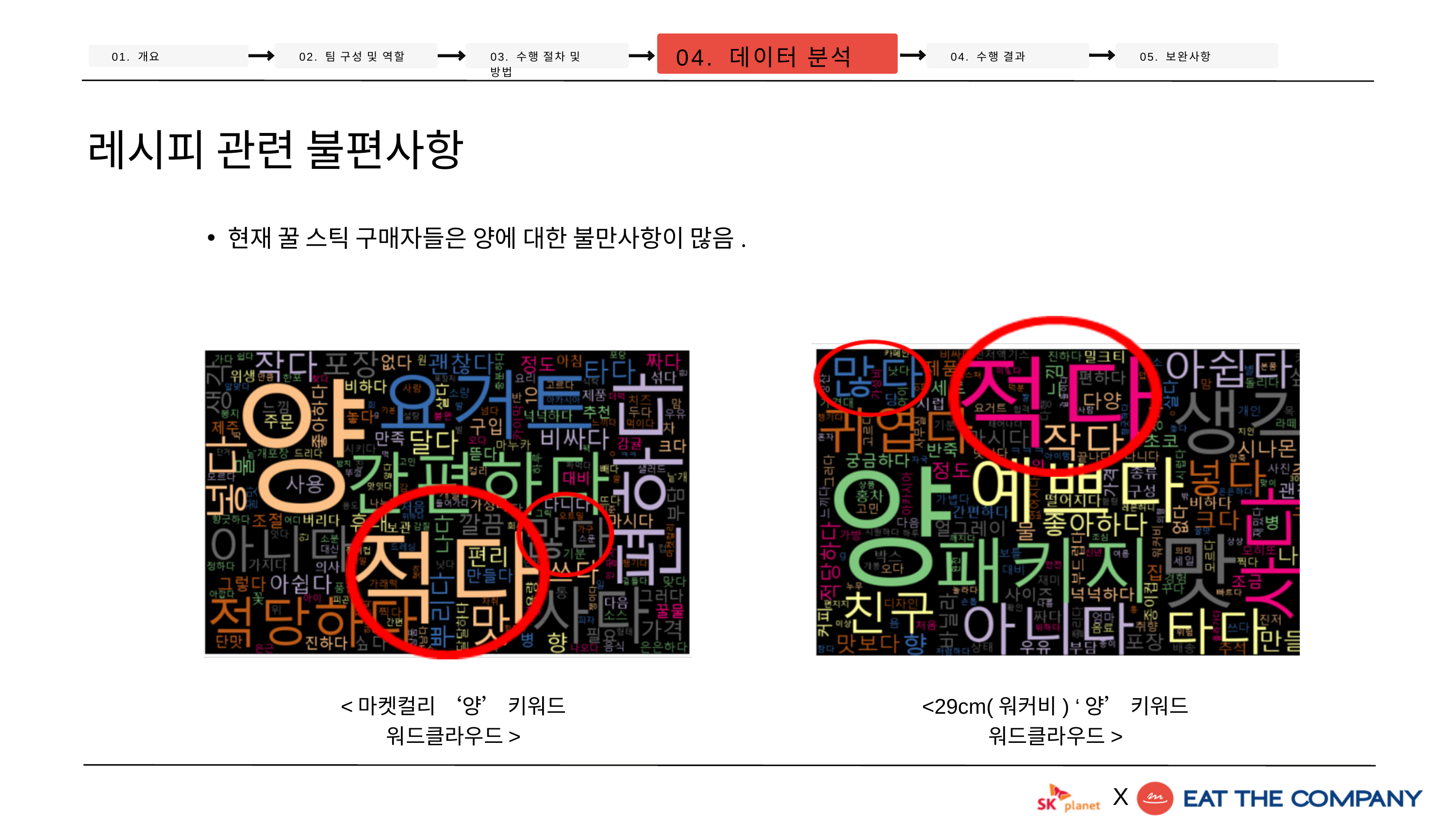

04. 데이터 분석

01. 개요

02. 팀 구성 및 역할

03. 수행 절차 및 방법

04. 수행 결과

05. 보완사항

현재 꿀 스틱 구매자들은 양에 대한 불만사항이 많음.

레시피 관련 불편사항

<마켓컬리 ‘양’ 키워드 워드클라우드>
<29cm(워커비) ‘양’ 키워드 워드클라우드>

X